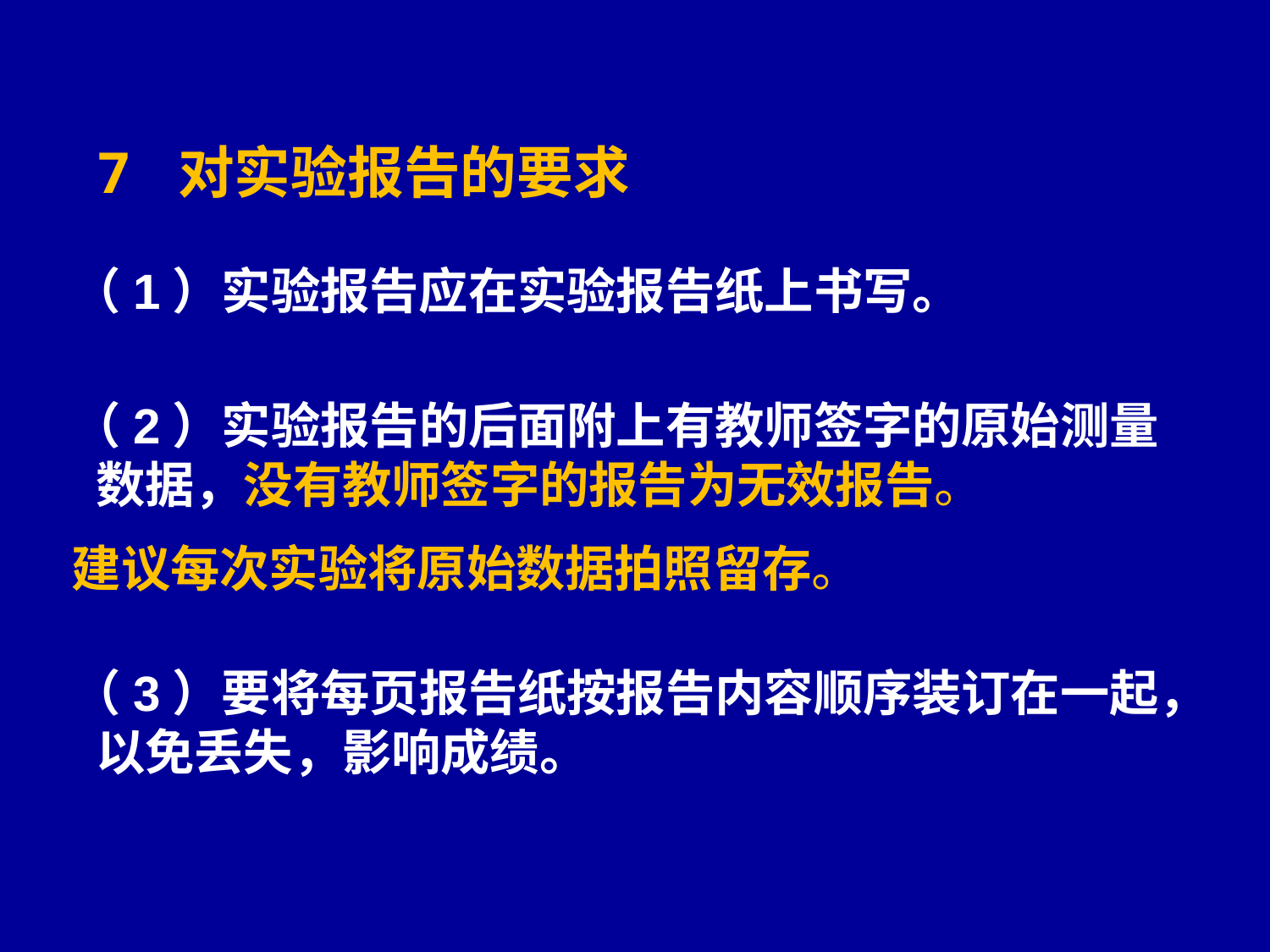

7 对实验报告的要求
（1）实验报告应在实验报告纸上书写。
（2）实验报告的后面附上有教师签字的原始测量数据，没有教师签字的报告为无效报告。
建议每次实验将原始数据拍照留存。
（3）要将每页报告纸按报告内容顺序装订在一起，以免丢失，影响成绩。